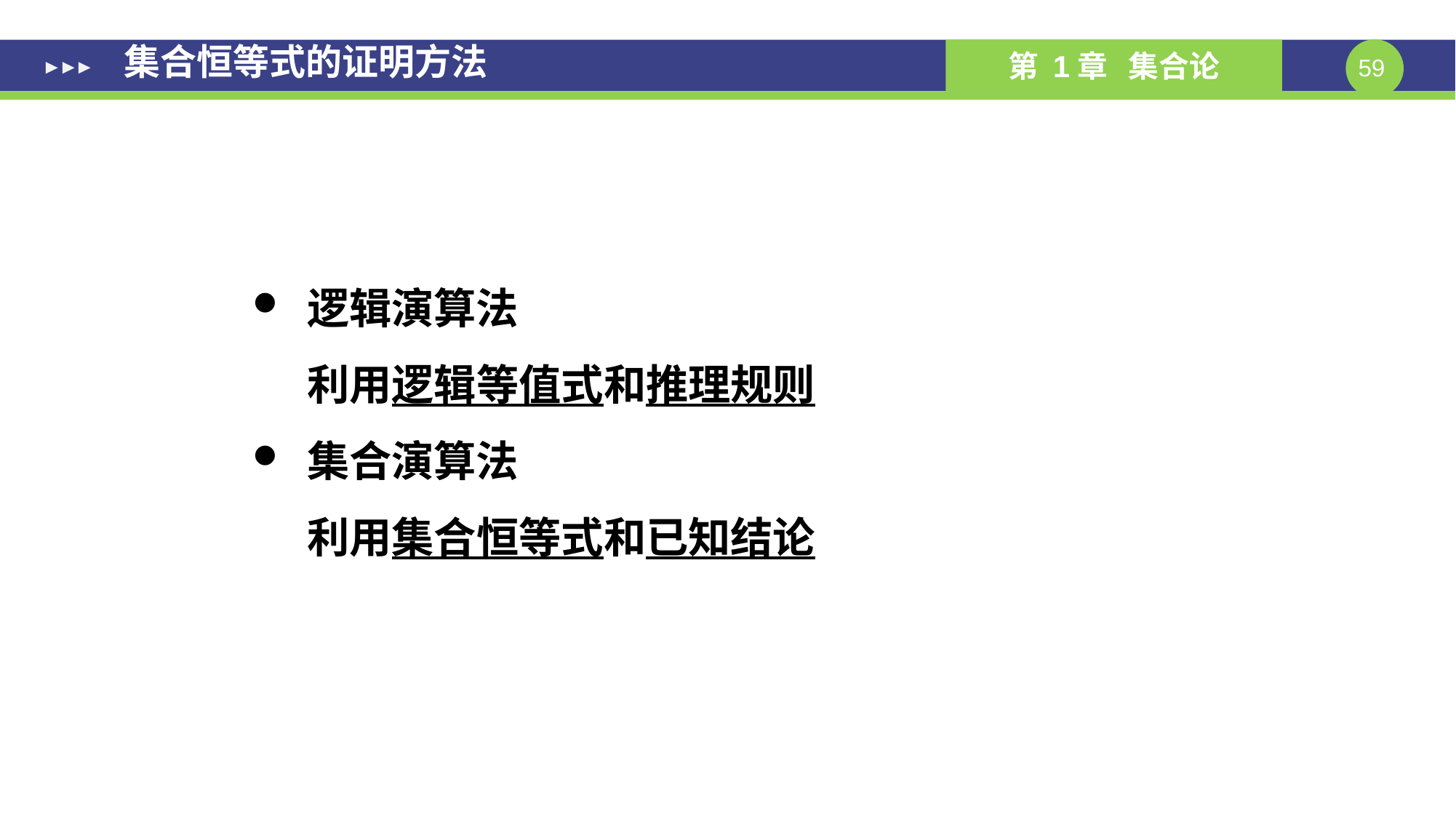

# 集合恒等式的证明方法
逻辑演算法
	利用逻辑等值式和推理规则
集合演算法
	利用集合恒等式和已知结论